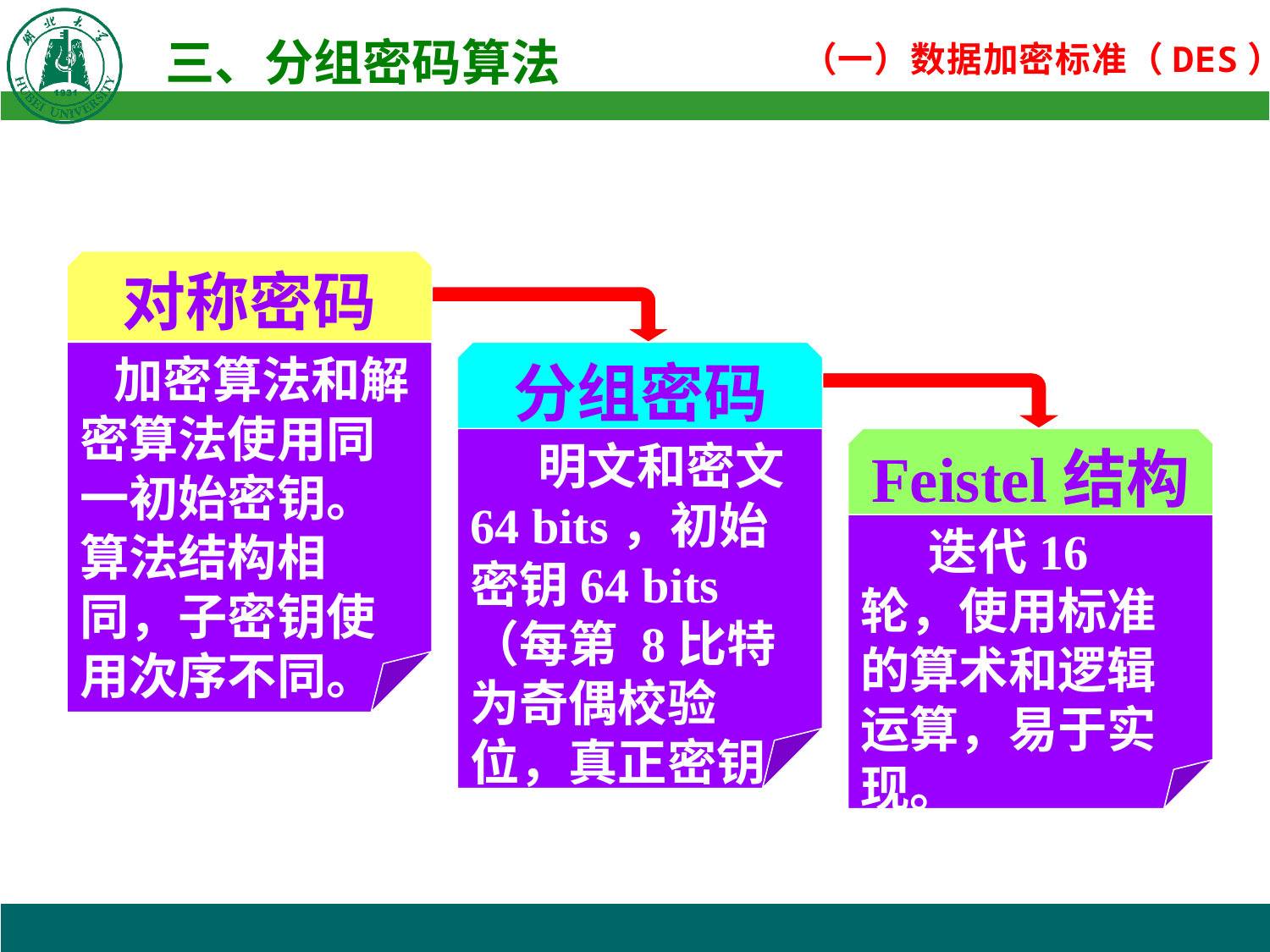

对称密码

  加密算法和解密算法使用同一初始密钥。算法结构相同，子密钥使用次序不同。
分组密码
     明文和密文64 bits，初始密钥64 bits（每第 8比特为奇偶校验位，真正密钥56 bits）
Feistel结构
     迭代16 轮，使用标准的算术和逻辑运算，易于实现。